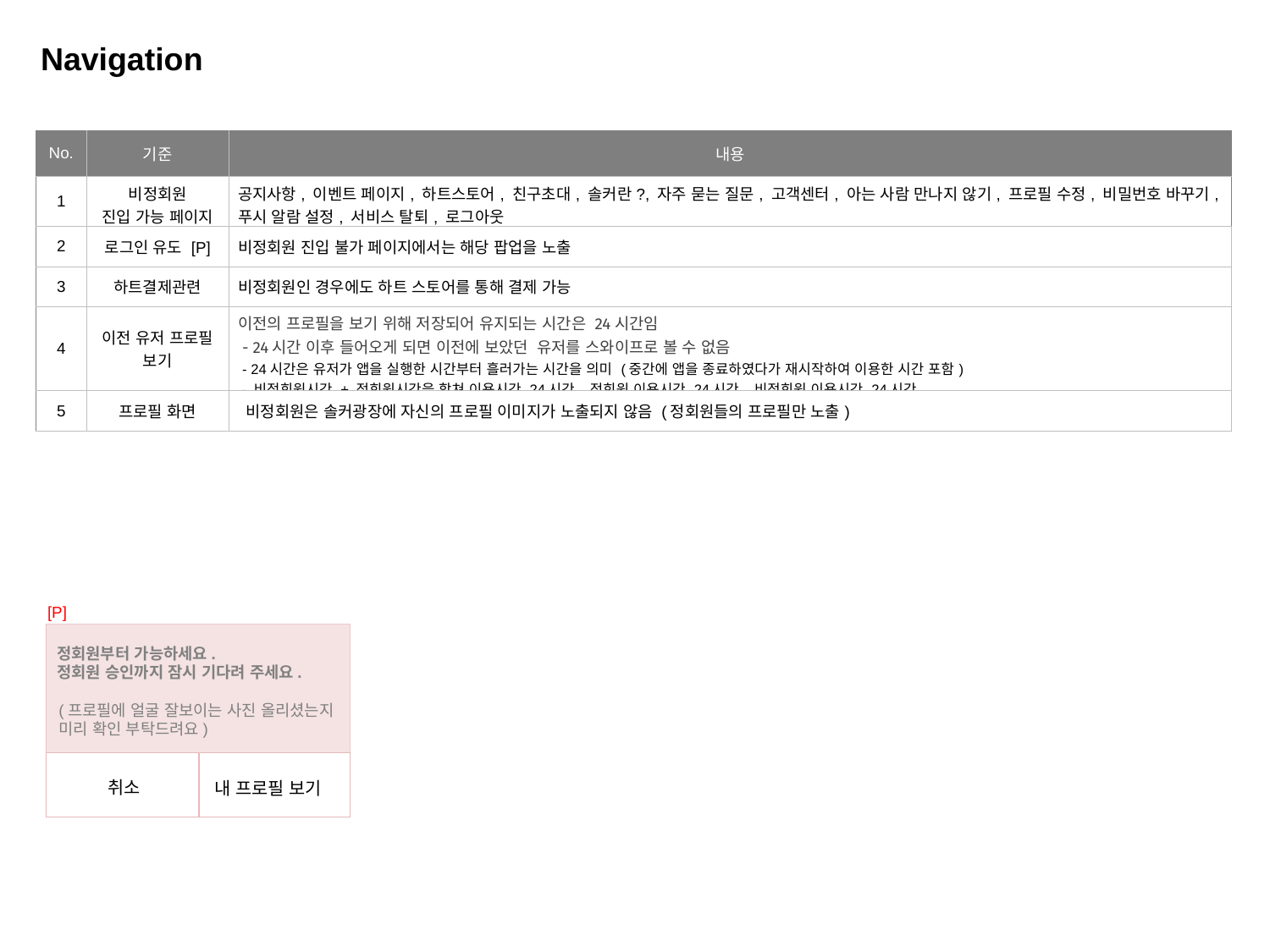

Navigation
| No. | 기준 | 내용 |
| --- | --- | --- |
| 1 | 비정회원 진입 가능 페이지 | 공지사항, 이벤트 페이지, 하트스토어, 친구초대, 솔커란?, 자주 묻는 질문, 고객센터, 아는 사람 만나지 않기, 프로필 수정, 비밀번호 바꾸기, 푸시 알람 설정, 서비스 탈퇴, 로그아웃 |
| 2 | 로그인 유도 [P] | 비정회원 진입 불가 페이지에서는 해당 팝업을 노출 |
| 3 | 하트결제관련 | 비정회원인 경우에도 하트 스토어를 통해 결제 가능 |
| 4 | 이전 유저 프로필 보기 | 이전의 프로필을 보기 위해 저장되어 유지되는 시간은 24시간임 - 24시간 이후 들어오게 되면 이전에 보았던 유저를 스와이프로 볼 수 없음 - 24시간은 유저가 앱을 실행한 시간부터 흘러가는 시간을 의미 (중간에 앱을 종료하였다가 재시작하여 이용한 시간 포함) - 비정회원시간 + 정회원시간을 합쳐 이용시간 24시간, 정회원 이용시간 24시간, 비정회원 이용시간 24시간 |
| 5 | 프로필 화면 | 비정회원은 솔커광장에 자신의 프로필 이미지가 노출되지 않음 (정회원들의 프로필만 노출) |
[P]

정회원부터 가능하세요.
정회원 승인까지 잠시 기다려 주세요.
(프로필에 얼굴 잘보이는 사진 올리셨는지 미리 확인 부탁드려요)

취소
내 프로필 보기